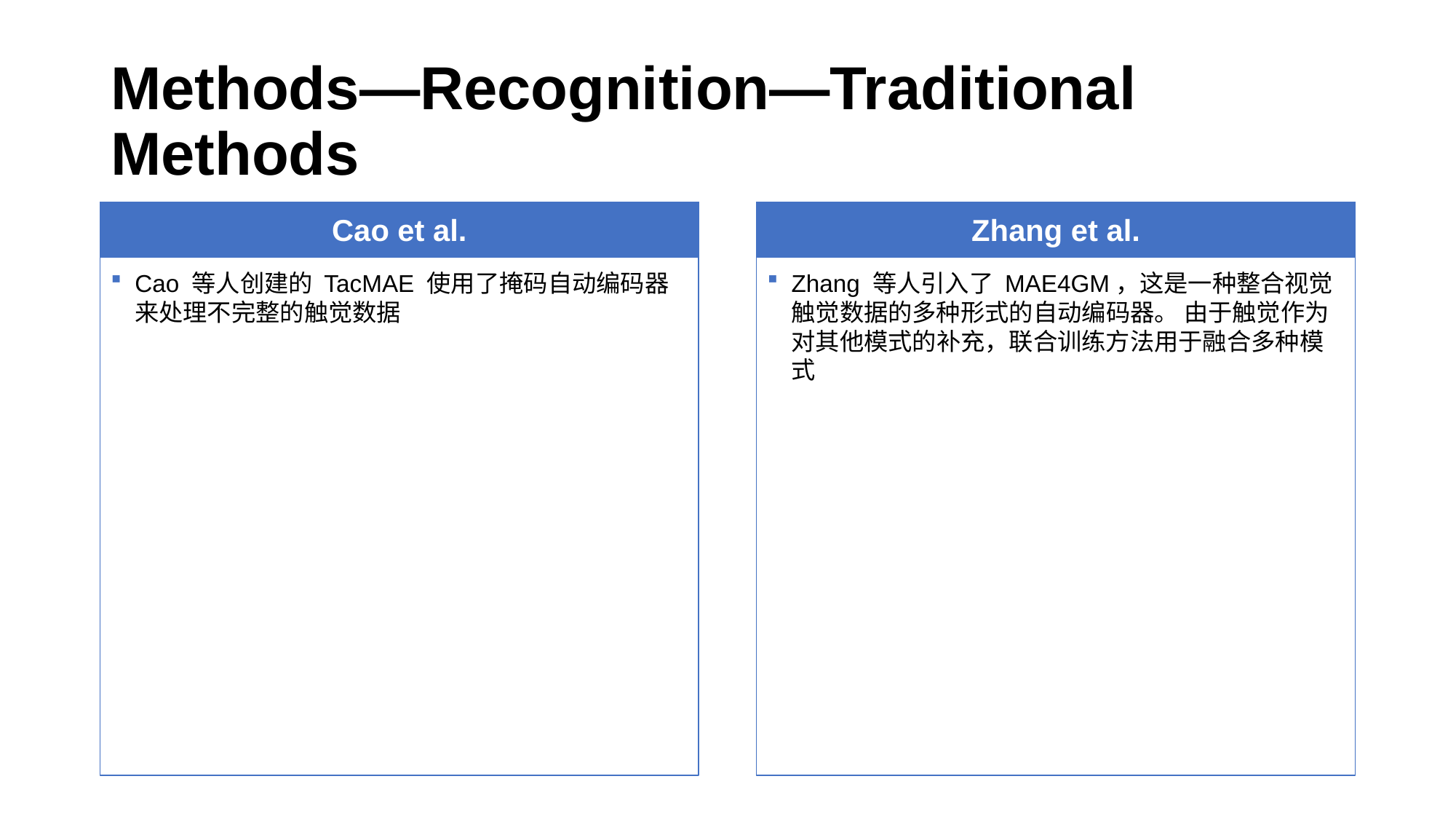

# Methods—Recognition—Traditional Methods
Cao et al.
Zhang et al.
Cao 等人创建的 TacMAE 使用了掩码自动编码器来处理不完整的触觉数据

Zhang 等人引入了 MAE4GM，这是一种整合视觉触觉数据的多种形式的自动编码器。 由于触觉作为对其他模式的补充，联合训练方法用于融合多种模式